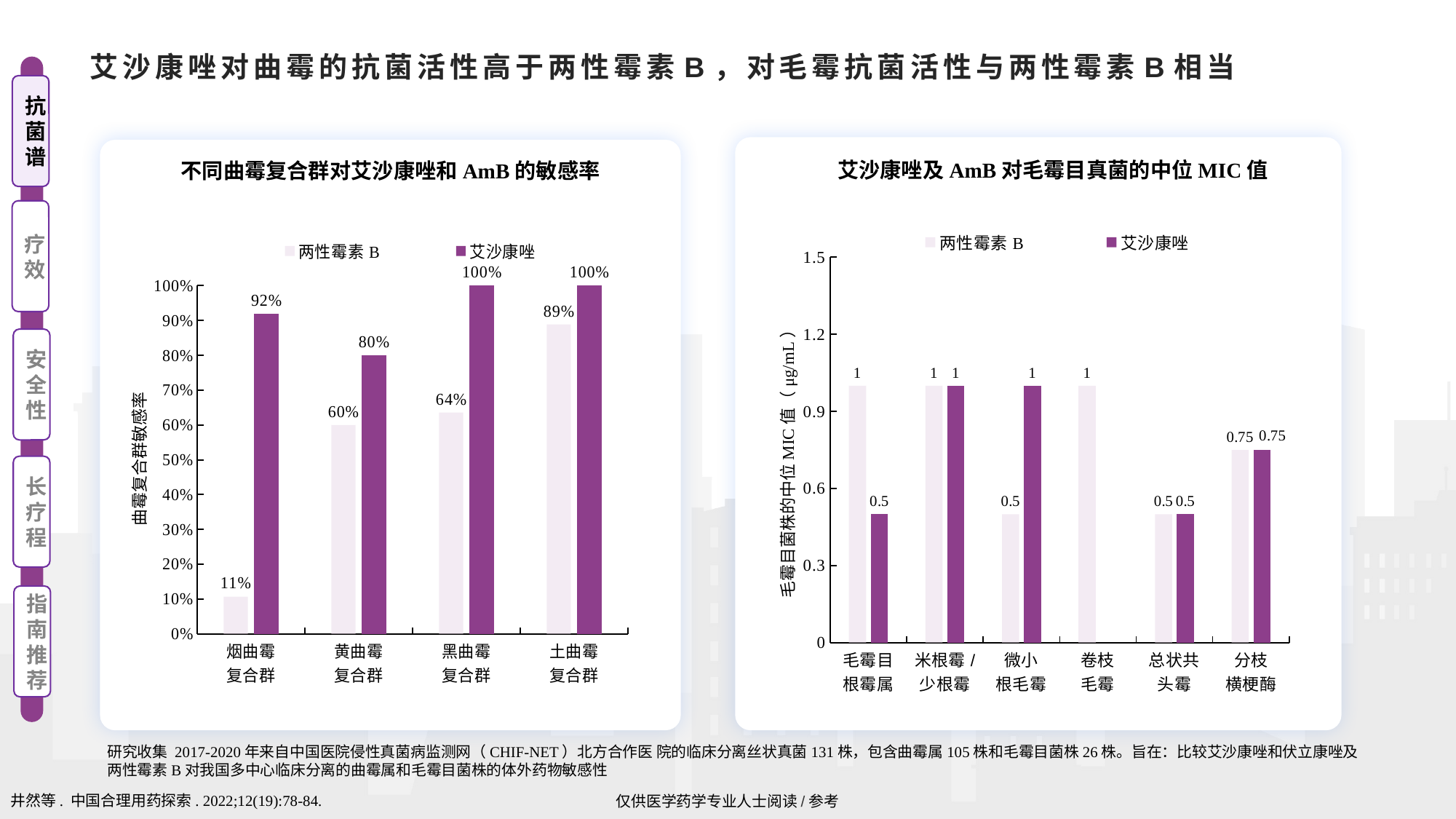

# 艾沙康唑对曲霉的抗菌活性高于两性霉素B，对毛霉抗菌活性与两性霉素B相当
疗效
安全性
抗菌谱

长疗程
指南推荐

艾沙康唑及AmB对毛霉目真菌的中位MIC值
不同曲霉复合群对艾沙康唑和AmB的敏感率

### Chart

| Category | 两性霉素B | 艾沙康唑 |
|---|---|---|
| 毛霉目
根霉属 | 1.0 | 0.5 |
| 米根霉/
少根霉 | 1.0 | 1.0 |
| 微小
根毛霉 | 0.5 | 1.0 |
| 卷枝
毛霉 | 1.0 | None |
| 总状共
头霉 | 0.5 | 0.5 |
| 分枝
横梗酶 | 0.75 | 0.75 |
毛霉目菌株的中位MIC值（μg/mL）

### Chart

| Category | 两性霉素B | 艾沙康唑 |
|---|---|---|
| 烟曲霉
复合群 | 0.107 | 0.92 |
| 黄曲霉
复合群 | 0.6 | 0.8 |
| 黑曲霉
复合群 | 0.636 | 1.0 |
| 土曲霉
复合群 | 0.889 | 1.0 |
曲霉复合群敏感率
研究收集 2017-2020年来自中国医院侵性真菌病监测网（CHIF-NET）北方合作医 院的临床分离丝状真菌131株，包含曲霉属105株和毛霉目菌株26株。旨在：比较艾沙康唑和伏立康唑及两性霉素B对我国多中心临床分离的曲霉属和毛霉目菌株的体外药物敏感性
井然等. 中国合理用药探索. 2022;12(19):78-84.
仅供医学药学专业人士阅读/参考